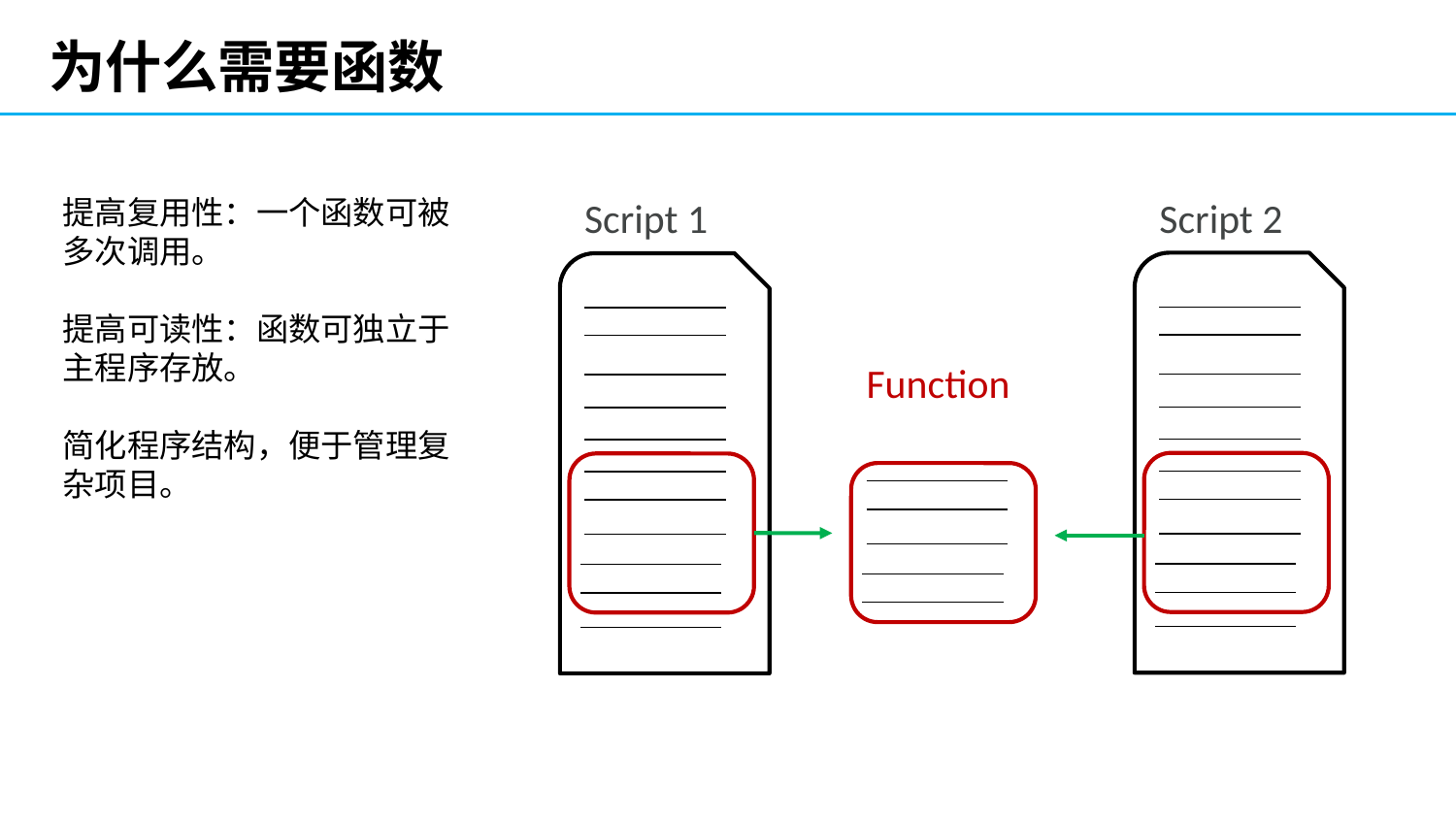

# 为什么需要函数
提高复用性：一个函数可被多次调用。

提高可读性：函数可独立于主程序存放。

简化程序结构，便于管理复杂项目。
Script 2
Script 1

Function